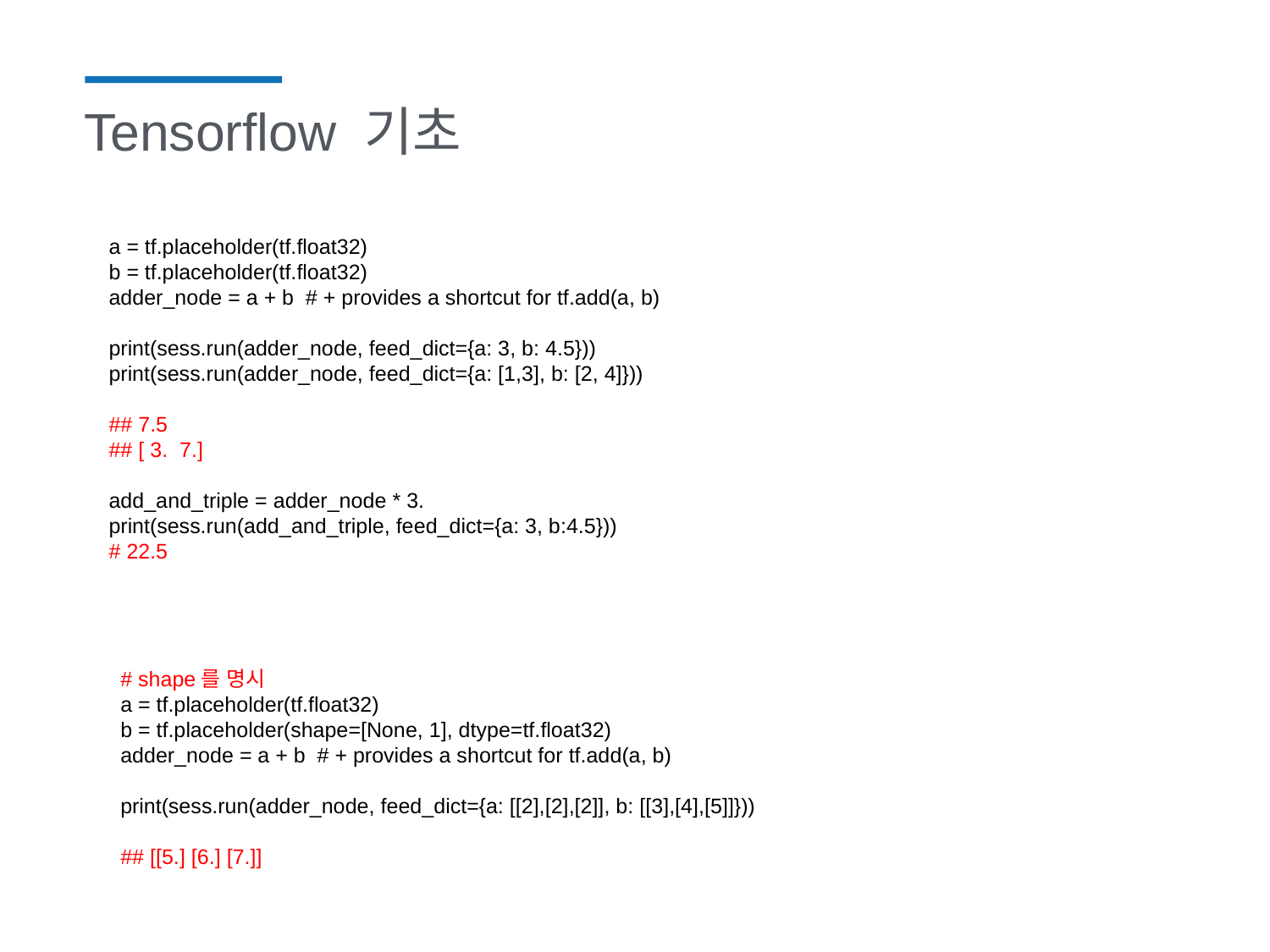

# Tensorflow 기초
a = tf.placeholder(tf.float32)
b = tf.placeholder(tf.float32)
adder_node = a + b  # + provides a shortcut for tf.add(a, b)

print(sess.run(adder_node, feed_dict={a: 3, b: 4.5}))
print(sess.run(adder_node, feed_dict={a: [1,3], b: [2, 4]}))

## 7.5
## [ 3.  7.]

add_and_triple = adder_node * 3.
print(sess.run(add_and_triple, feed_dict={a: 3, b:4.5}))
# 22.5
# shape를 명시
a = tf.placeholder(tf.float32)
b = tf.placeholder(shape=[None, 1], dtype=tf.float32)
adder_node = a + b  # + provides a shortcut for tf.add(a, b)

print(sess.run(adder_node, feed_dict={a: [[2],[2],[2]], b: [[3],[4],[5]]}))

## [[5.] [6.] [7.]]